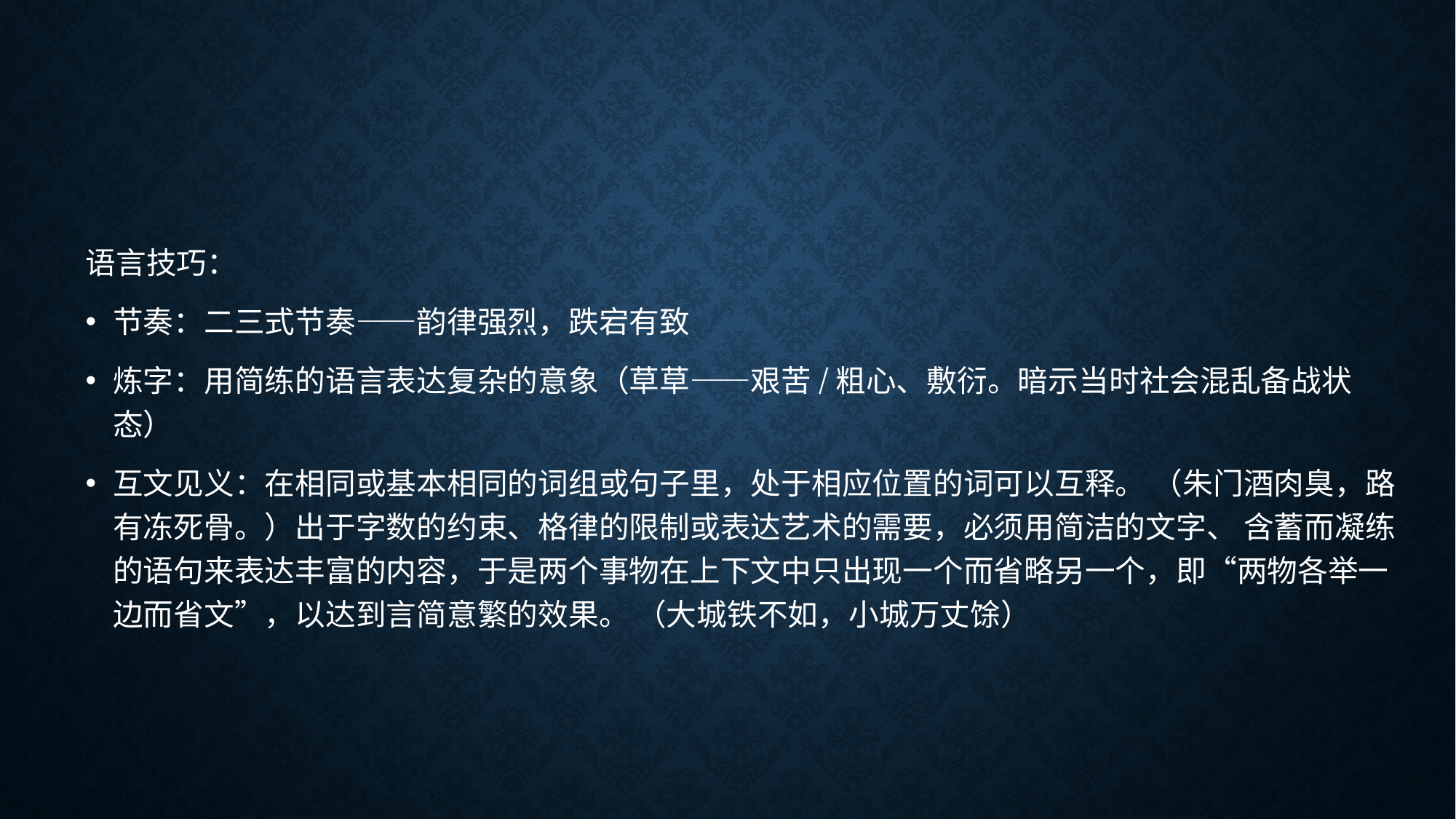

#
语言技巧：
节奏：二三式节奏——韵律强烈，跌宕有致
炼字：用简练的语言表达复杂的意象（草草——艰苦/粗心、敷衍。暗示当时社会混乱备战状态）
互文见义：在相同或基本相同的词组或句子里，处于相应位置的词可以互释。 （朱门酒肉臭，路有冻死骨。）出于字数的约束、格律的限制或表达艺术的需要，必须用简洁的文字、 含蓄而凝练的语句来表达丰富的内容，于是两个事物在上下文中只出现一个而省略另一个，即“两物各举一边而省文”，以达到言简意繁的效果。 （大城铁不如，小城万丈馀）